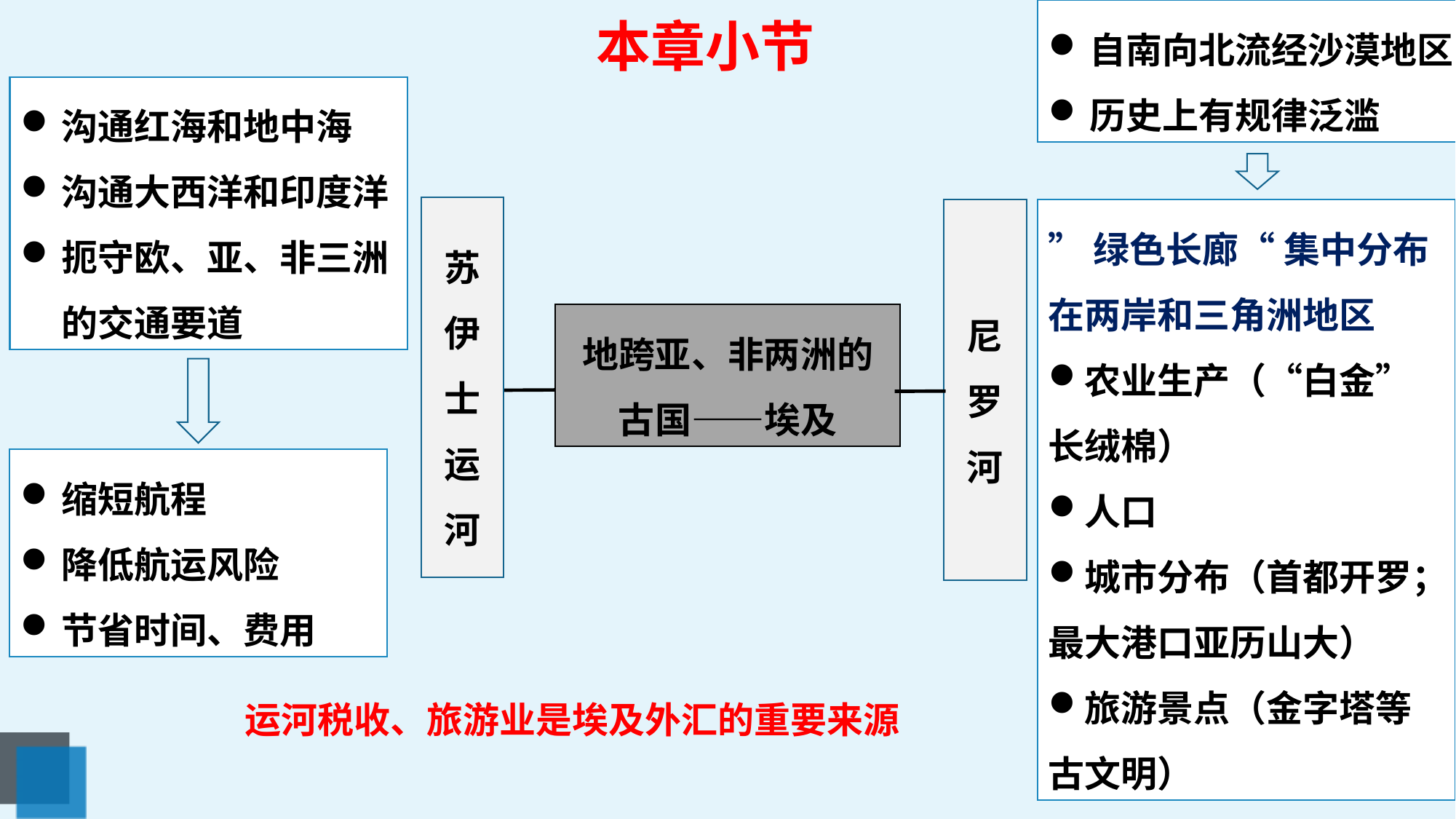

自南向北流经沙漠地区
历史上有规律泛滥
本章小节
沟通红海和地中海
沟通大西洋和印度洋
扼守欧、亚、非三洲的交通要道

苏伊士运河
尼罗河
”绿色长廊“ 集中分布在两岸和三角洲地区
农业生产（“白金”长绒棉）
人口
城市分布（首都开罗；最大港口亚历山大）
旅游景点（金字塔等古文明）
地跨亚、非两洲的古国——埃及

缩短航程
降低航运风险
节省时间、费用
运河税收、旅游业是埃及外汇的重要来源